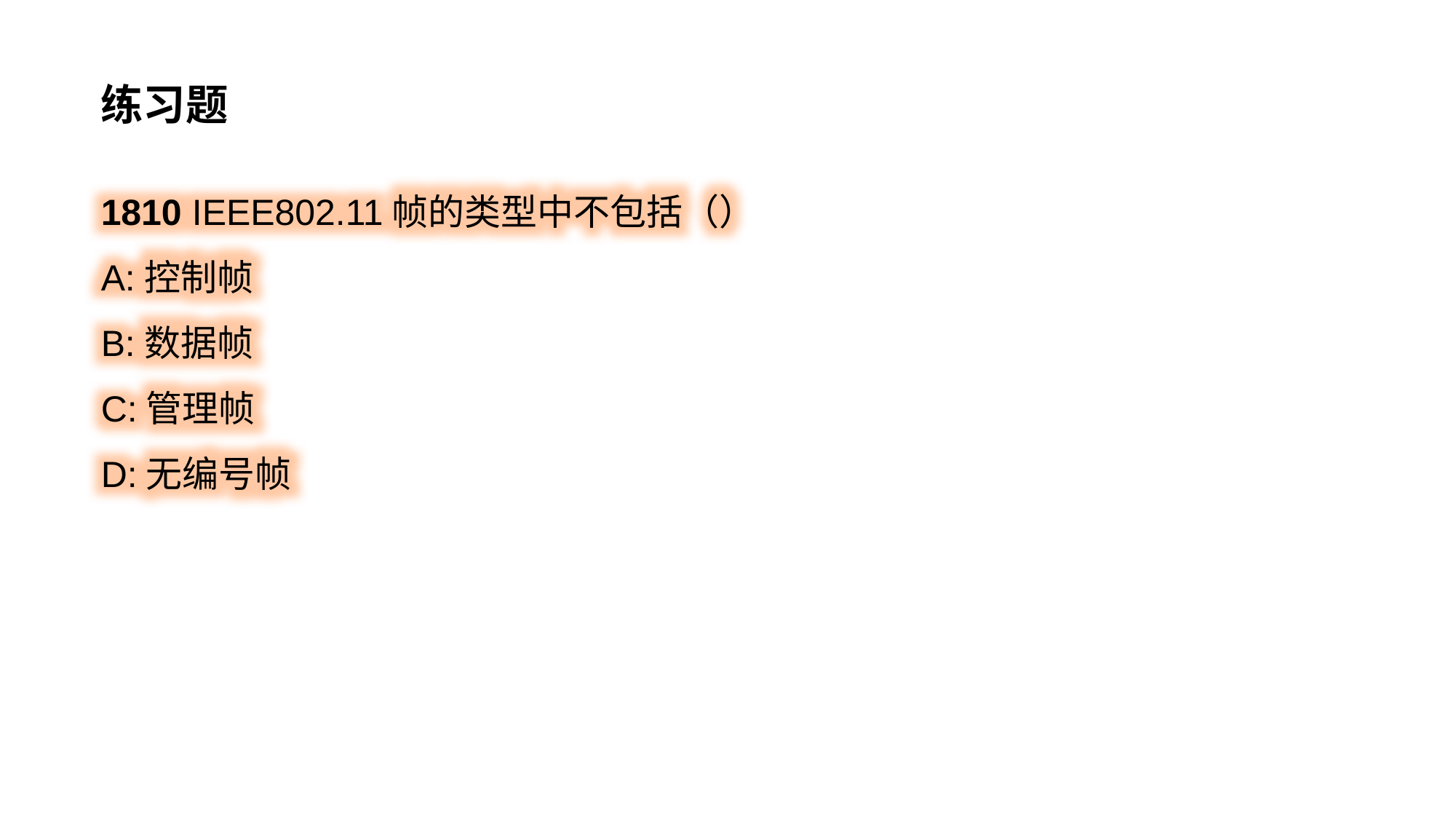

练习题
1810 IEEE802.11帧的类型中不包括（）
A:控制帧
B:数据帧
C:管理帧
D:无编号帧